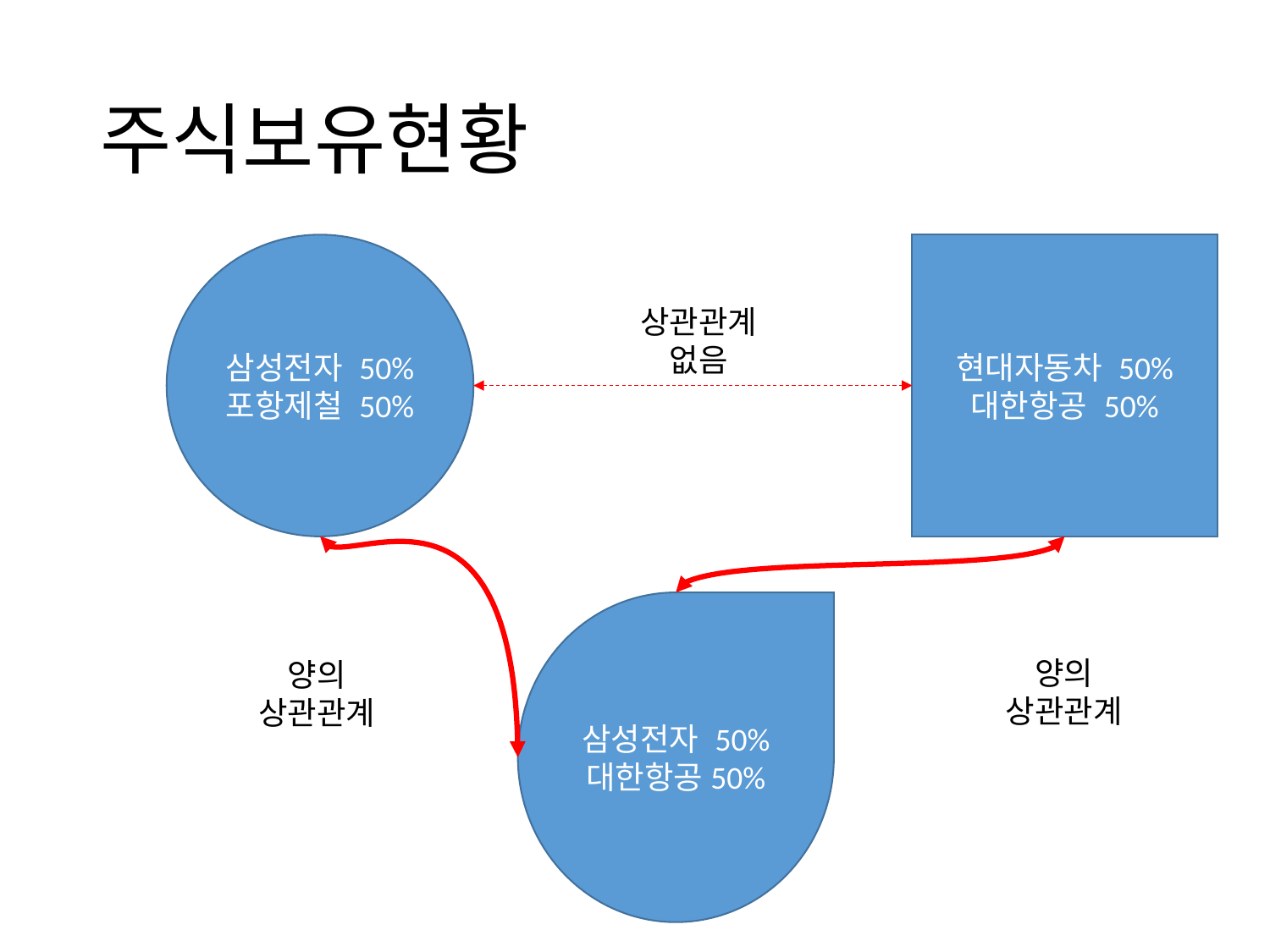

# 주식보유현황
삼성전자 50%
포항제철 50%
현대자동차 50%
대한항공 50%
상관관계 없음
삼성전자 50%
대한항공50%
양의
상관관계
양의
상관관계